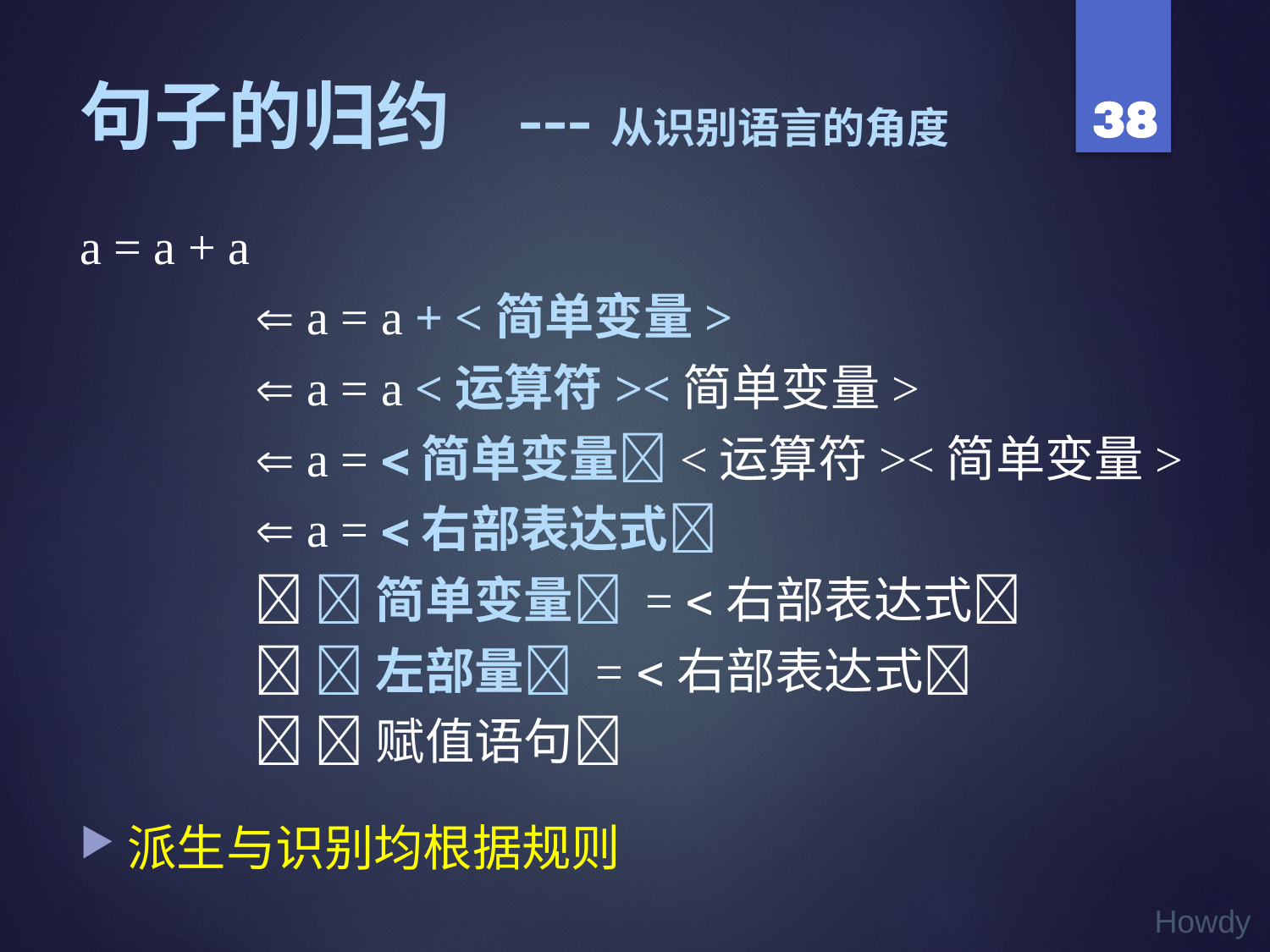

# 句子的归约   ---从识别语言的角度
a = a + a
		⇐ a = a + <简单变量>
		⇐ a = a <运算符><简单变量>
		⇐ a = <简单变量><运算符><简单变量>
		⇐ a = <右部表达式>
		⇐ <简单变量> = <右部表达式>
		⇐ <左部量> = <右部表达式>
		⇐ <赋值语句>

派生与识别均根据规则